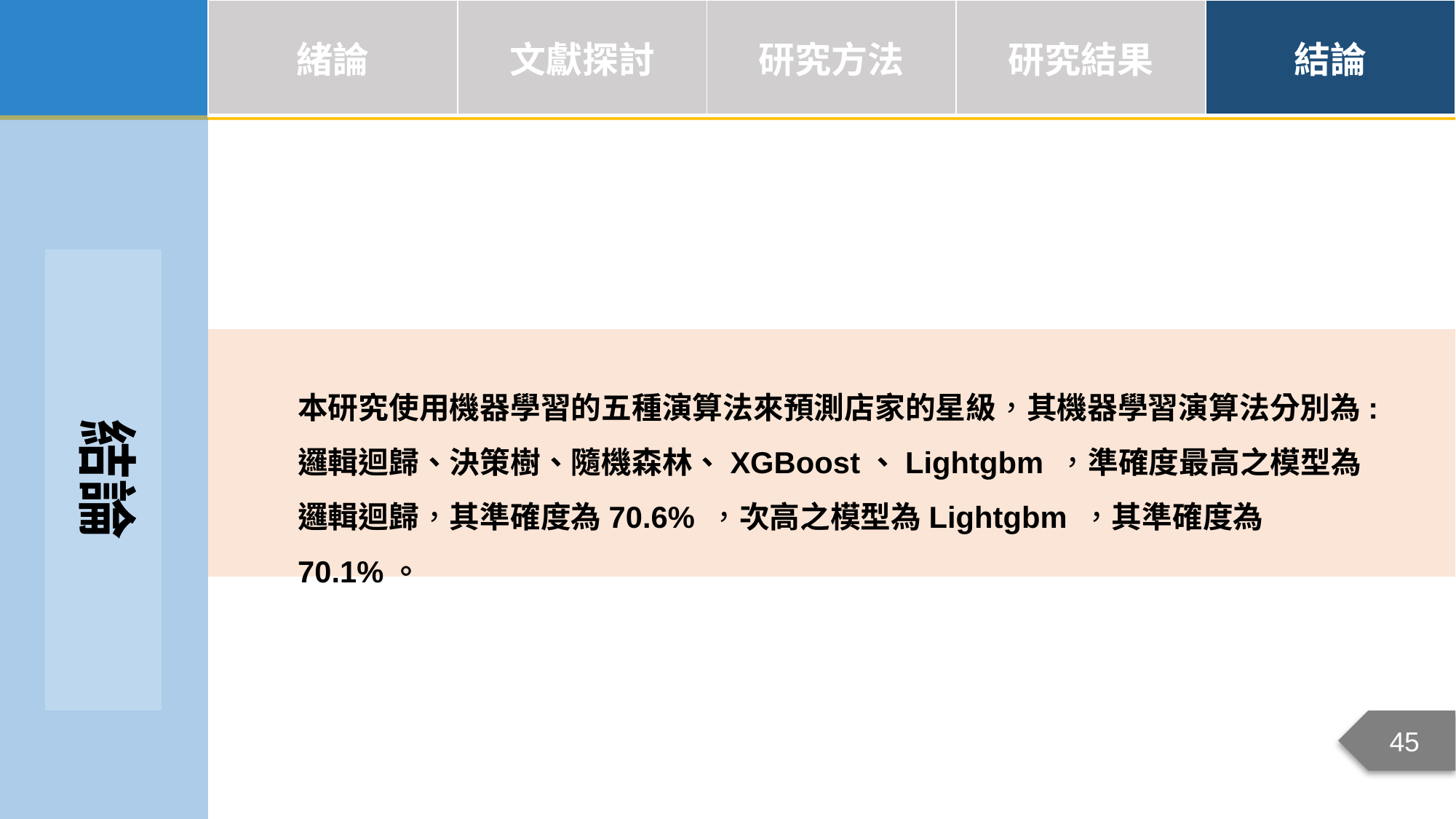

| 緒論 | 文獻探討 | 研究方法 | 研究結果 | 結論 |
| --- | --- | --- | --- | --- |
結論

本研究使用機器學習的五種演算法來預測店家的星級，其機器學習演算法分別為:邏輯迴歸、決策樹、隨機森林、XGBoost、Lightgbm ，準確度最高之模型為邏輯迴歸，其準確度為70.6% ，次高之模型為Lightgbm ，其準確度為70.1%。